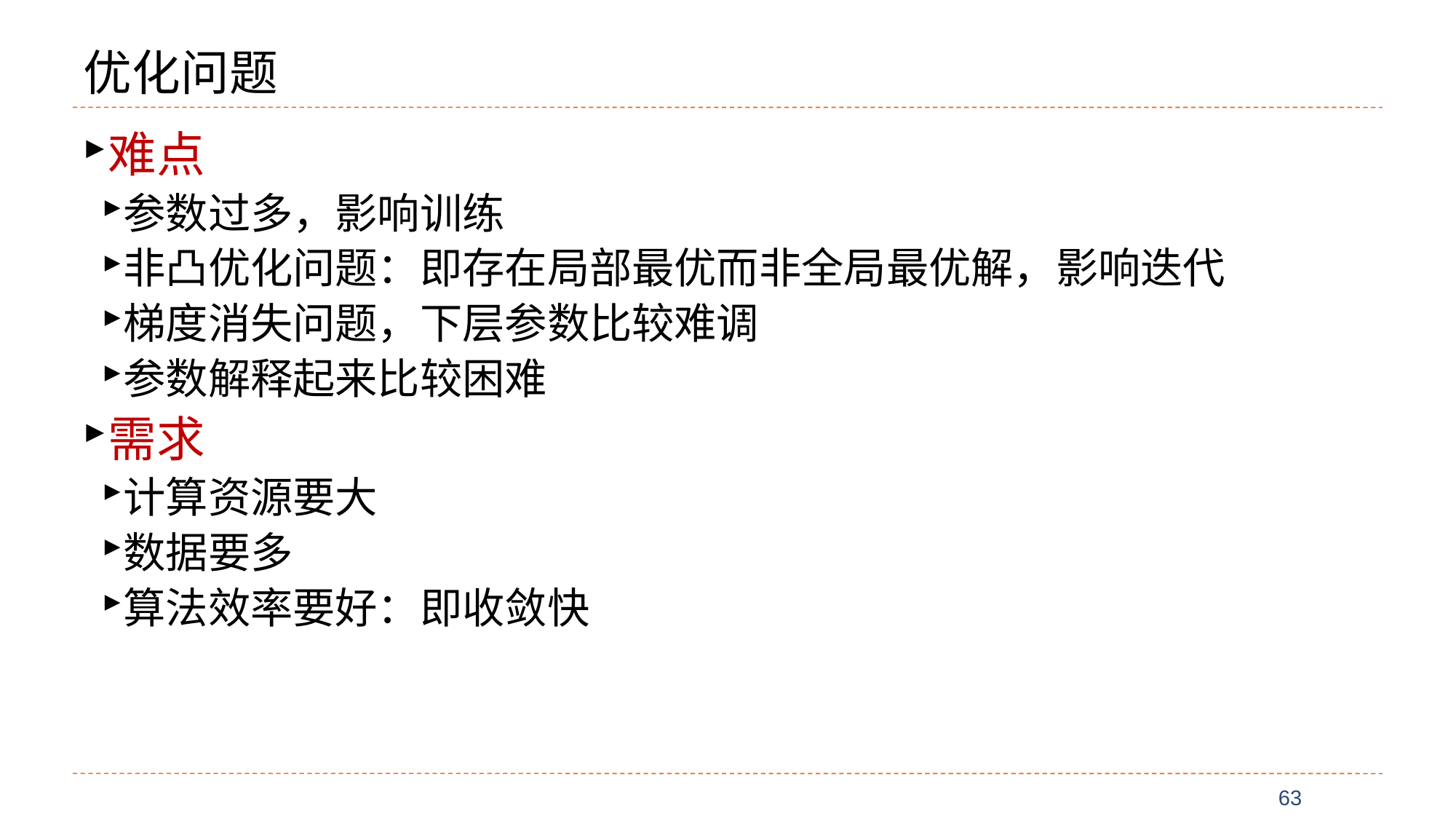

# 优化问题
难点
参数过多，影响训练
非凸优化问题：即存在局部最优而非全局最优解，影响迭代
梯度消失问题，下层参数比较难调
参数解释起来比较困难
需求
计算资源要大
数据要多
算法效率要好：即收敛快